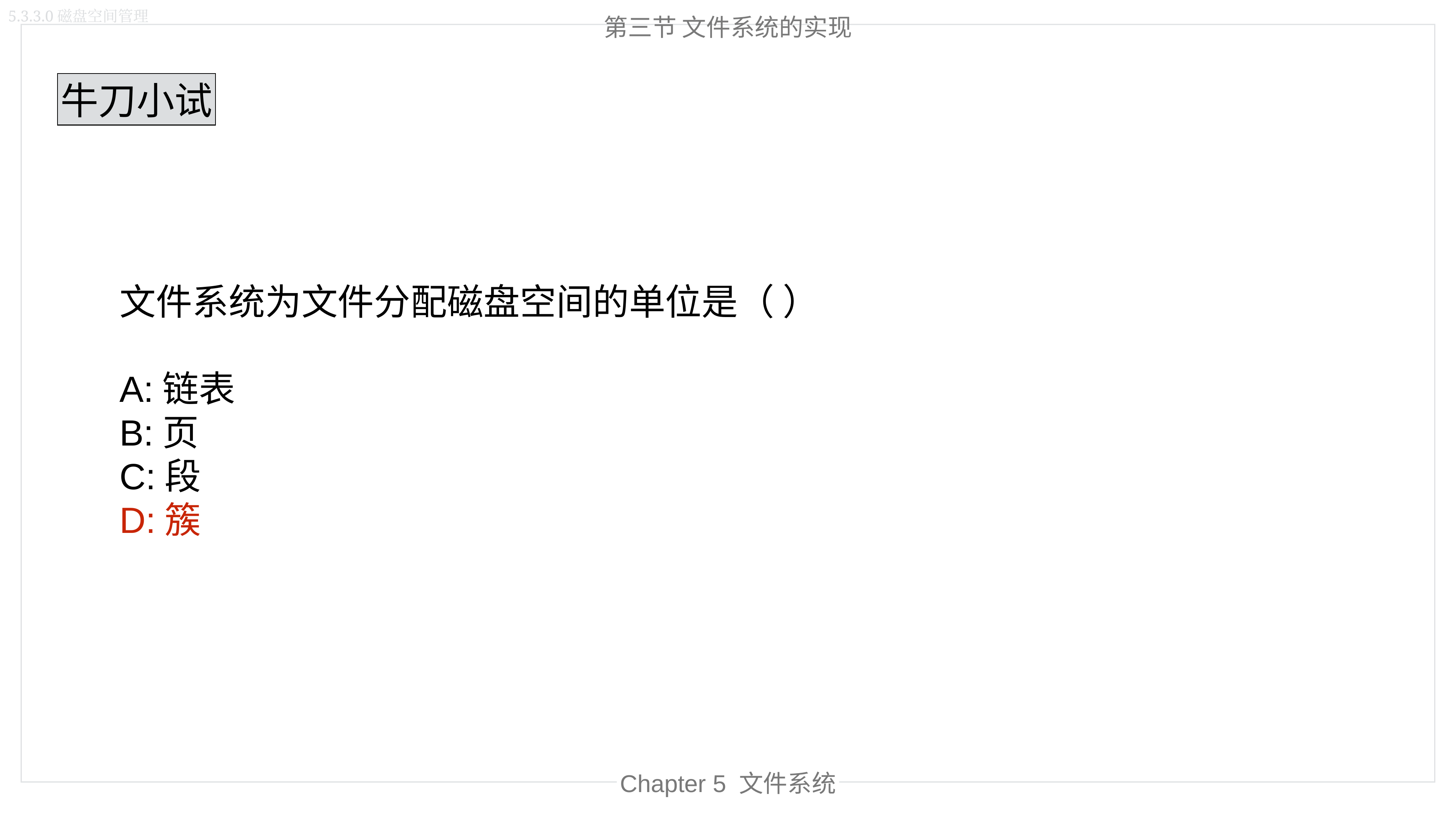

5.3.3.0磁盘空间管理
第三节 文件系统的实现

牛刀小试
文件系统为文件分配磁盘空间的单位是（ ）

A:链表
B:页
C:段
D:簇
Chapter 4 内存管理
Chapter 5 文件系统